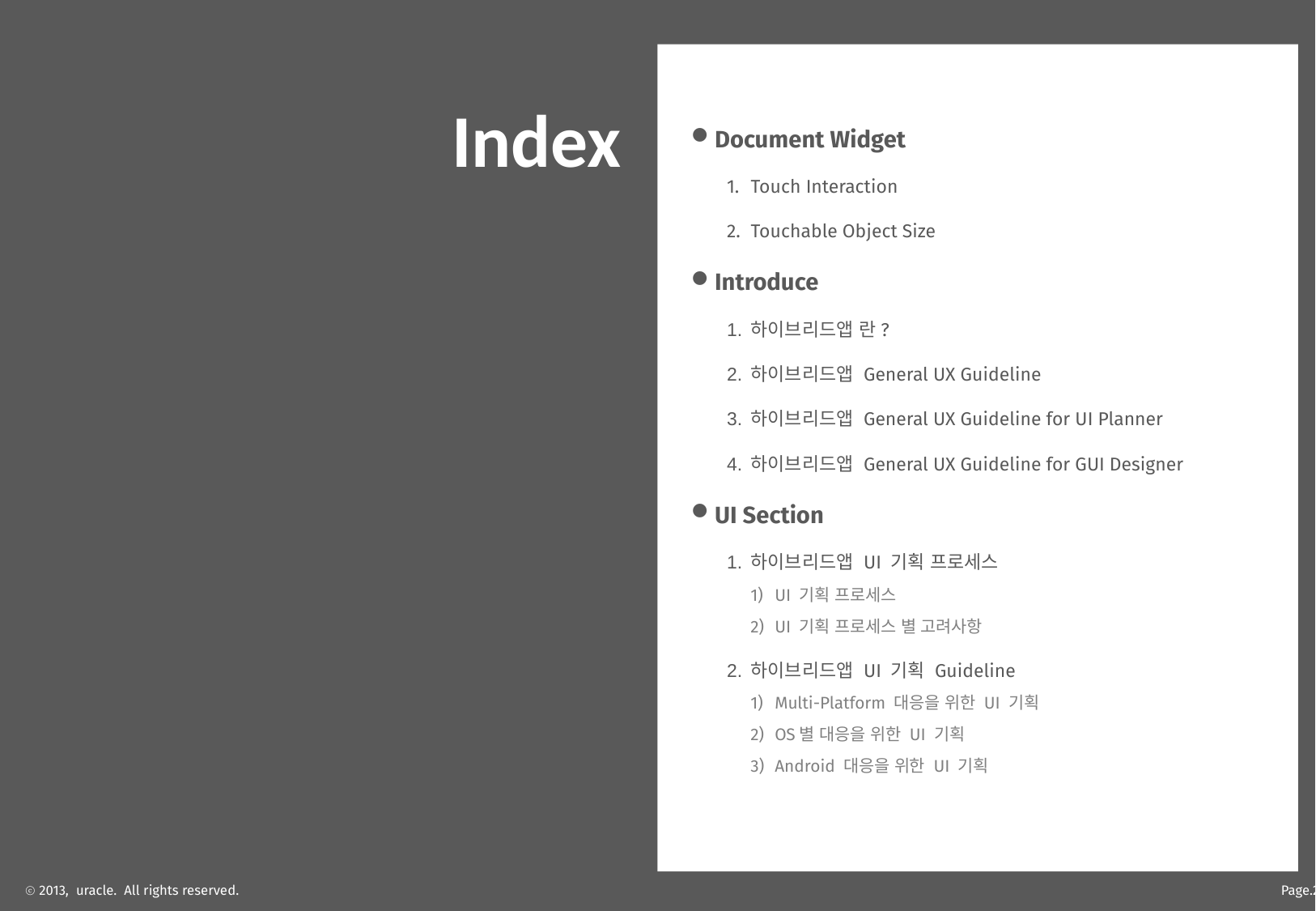

# Index
Document Widget
Touch Interaction
Touchable Object Size
Introduce
하이브리드앱 란?
하이브리드앱 General UX Guideline
하이브리드앱 General UX Guideline for UI Planner
하이브리드앱 General UX Guideline for GUI Designer
UI Section
하이브리드앱 UI 기획 프로세스
UI 기획 프로세스
UI 기획 프로세스 별 고려사항
하이브리드앱 UI 기획 Guideline
Multi-Platform 대응을 위한 UI 기획
OS별 대응을 위한 UI 기획
Android 대응을 위한 UI 기획